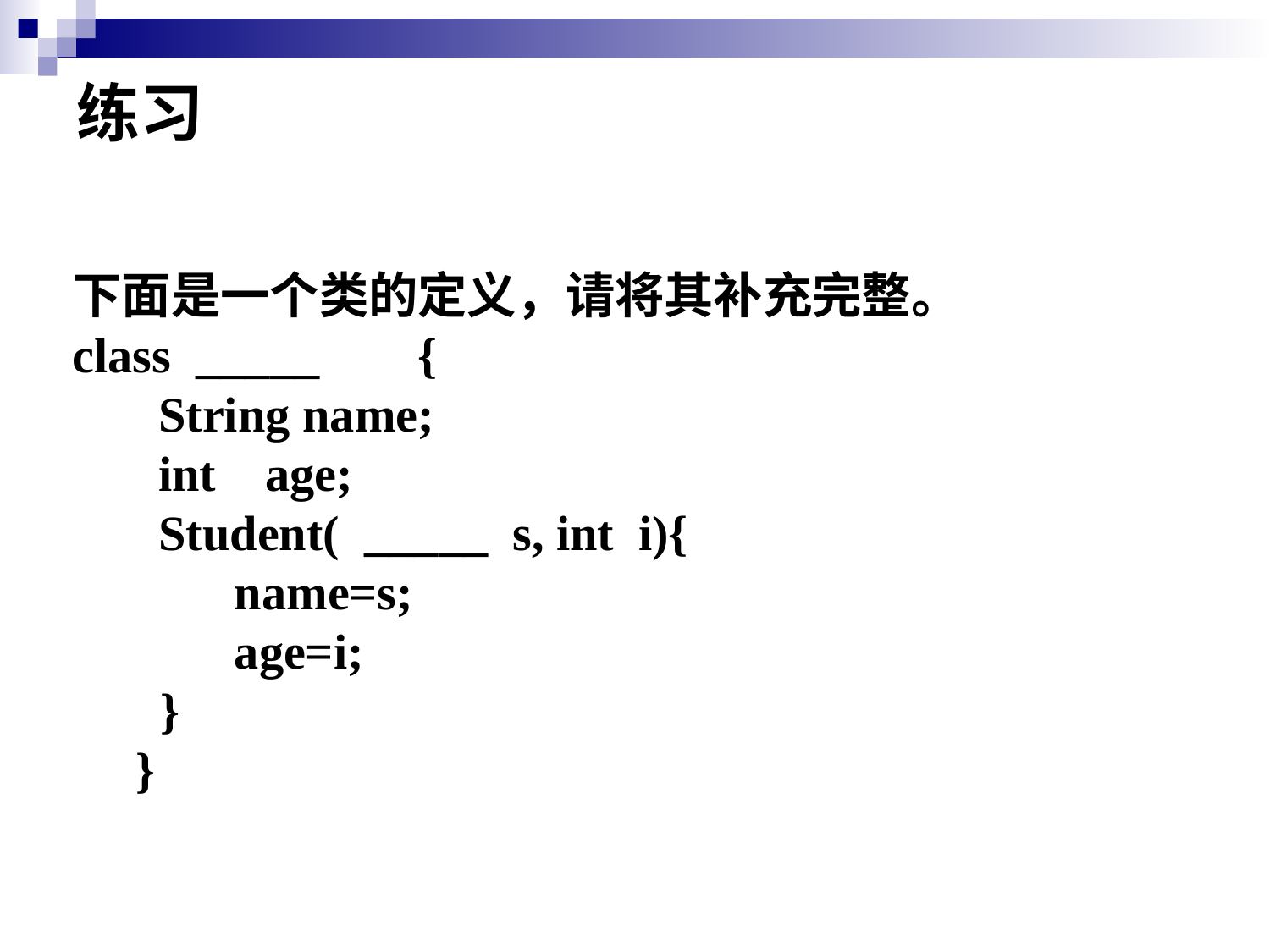

# 练习
下面是一个类的定义，请将其补充完整。
class  _____        {
       String name;
       int    age;
       Student(  _____  s, int  i){
        name=s;
        age=i;
  }
}